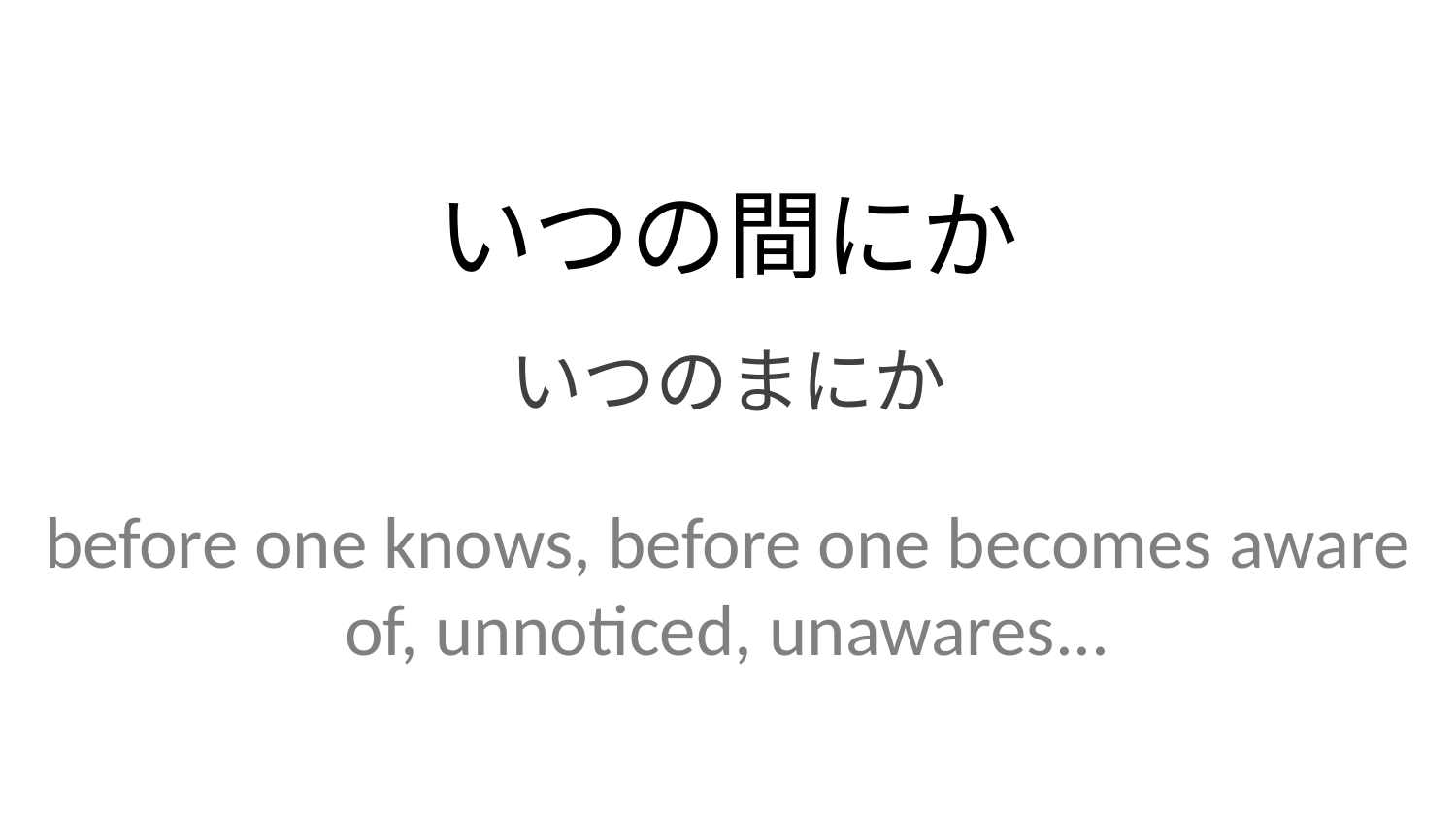

いつの間にか

いつのまにか
before one knows, before one becomes aware of, unnoticed, unawares...